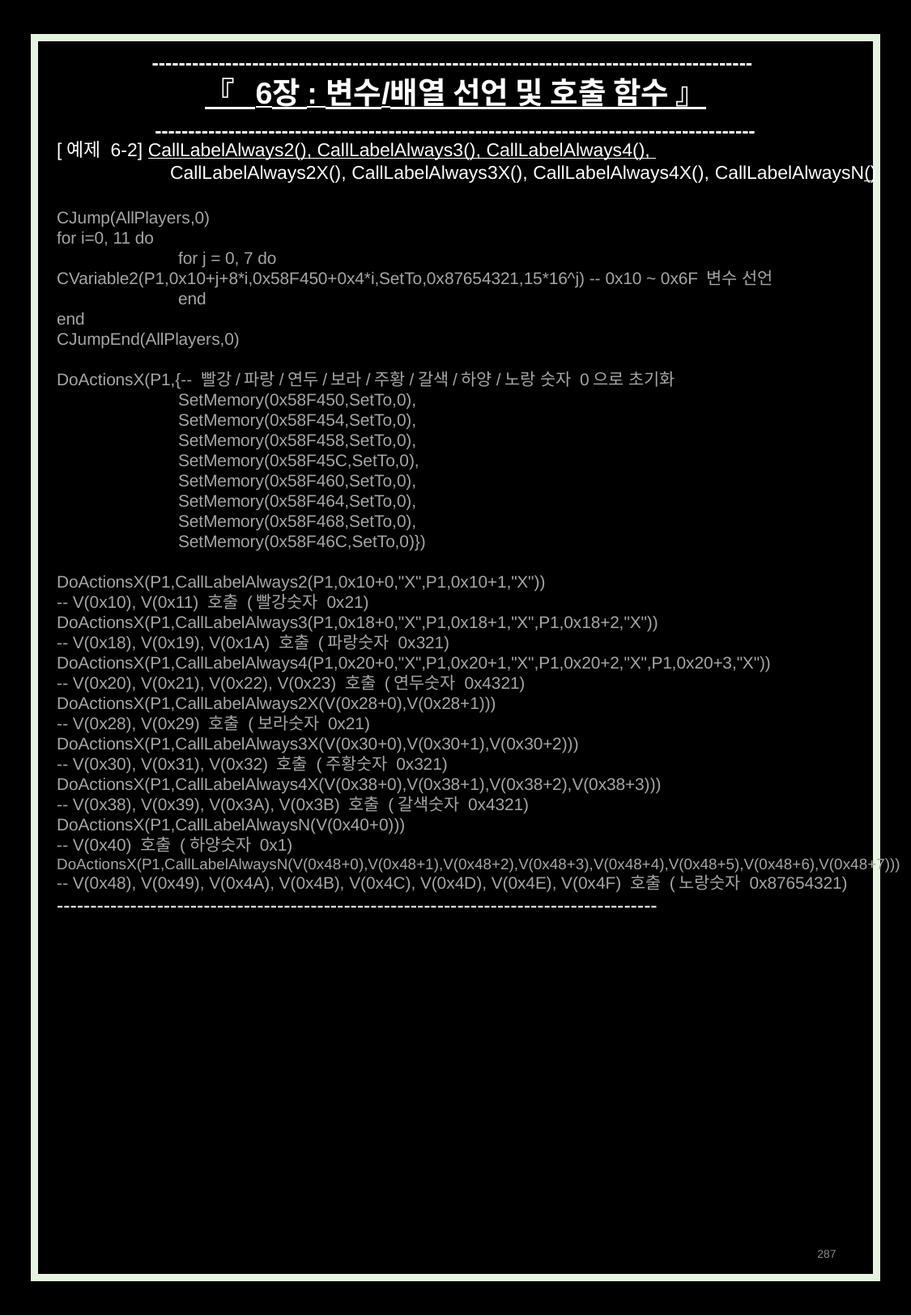

------------------------------------------------------------------------------------------
『   6장 : 변수/배열 선언 및 호출 함수 』
------------------------------------------------------------------------------------------
[예제 6-2] CallLabelAlways2(), CallLabelAlways3(), CallLabelAlways4(),
          CallLabelAlways2X(), CallLabelAlways3X(), CallLabelAlways4X(), CallLabelAlwaysN()

CJump(AllPlayers,0)
for i=0, 11 do
	for j = 0, 7 do
CVariable2(P1,0x10+j+8*i,0x58F450+0x4*i,SetTo,0x87654321,15*16^j) -- 0x10 ~ 0x6F 변수 선언
	end
end
CJumpEnd(AllPlayers,0)

DoActionsX(P1,{-- 빨강/파랑/연두/보라/주황/갈색/하양/노랑 숫자 0으로 초기화
	SetMemory(0x58F450,SetTo,0),
	SetMemory(0x58F454,SetTo,0),
	SetMemory(0x58F458,SetTo,0),
	SetMemory(0x58F45C,SetTo,0),
	SetMemory(0x58F460,SetTo,0),
	SetMemory(0x58F464,SetTo,0),
	SetMemory(0x58F468,SetTo,0),
	SetMemory(0x58F46C,SetTo,0)})

DoActionsX(P1,CallLabelAlways2(P1,0x10+0,"X",P1,0x10+1,"X"))
-- V(0x10), V(0x11) 호출 (빨강숫자 0x21)
DoActionsX(P1,CallLabelAlways3(P1,0x18+0,"X",P1,0x18+1,"X",P1,0x18+2,"X"))
-- V(0x18), V(0x19), V(0x1A) 호출 (파랑숫자 0x321)
DoActionsX(P1,CallLabelAlways4(P1,0x20+0,"X",P1,0x20+1,"X",P1,0x20+2,"X",P1,0x20+3,"X"))
-- V(0x20), V(0x21), V(0x22), V(0x23) 호출 (연두숫자 0x4321)
DoActionsX(P1,CallLabelAlways2X(V(0x28+0),V(0x28+1)))
-- V(0x28), V(0x29) 호출 (보라숫자 0x21)
DoActionsX(P1,CallLabelAlways3X(V(0x30+0),V(0x30+1),V(0x30+2)))
-- V(0x30), V(0x31), V(0x32) 호출 (주황숫자 0x321)
DoActionsX(P1,CallLabelAlways4X(V(0x38+0),V(0x38+1),V(0x38+2),V(0x38+3)))
-- V(0x38), V(0x39), V(0x3A), V(0x3B) 호출 (갈색숫자 0x4321)
DoActionsX(P1,CallLabelAlwaysN(V(0x40+0)))
-- V(0x40) 호출 (하양숫자 0x1)
DoActionsX(P1,CallLabelAlwaysN(V(0x48+0),V(0x48+1),V(0x48+2),V(0x48+3),V(0x48+4),V(0x48+5),V(0x48+6),V(0x48+7)))
-- V(0x48), V(0x49), V(0x4A), V(0x4B), V(0x4C), V(0x4D), V(0x4E), V(0x4F) 호출 (노랑숫자 0x87654321)
------------------------------------------------------------------------------------------
287